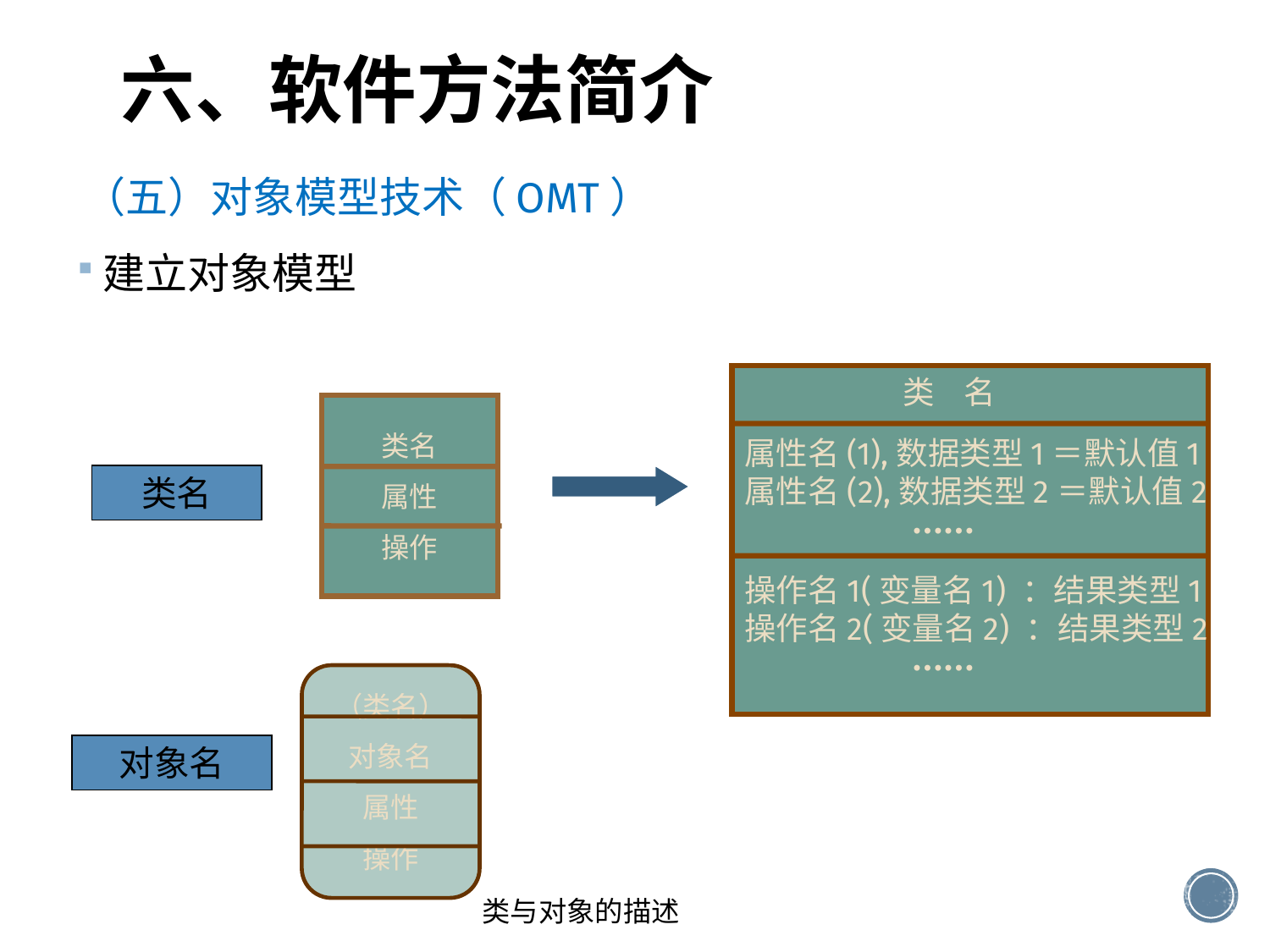

# 六、软件方法简介
（五）对象模型技术（OMT）

建立对象模型
                     类    名
属性名(1),数据类型1＝默认值1
属性名(2),数据类型2＝默认值2
               ……

操作名1(变量名1) ：结果类型1
操作名2(变量名2) ：结果类型2
               ……

类名
属性
操作

类名

（类名）
对象名
属性
操作

对象名
类与对象的描述